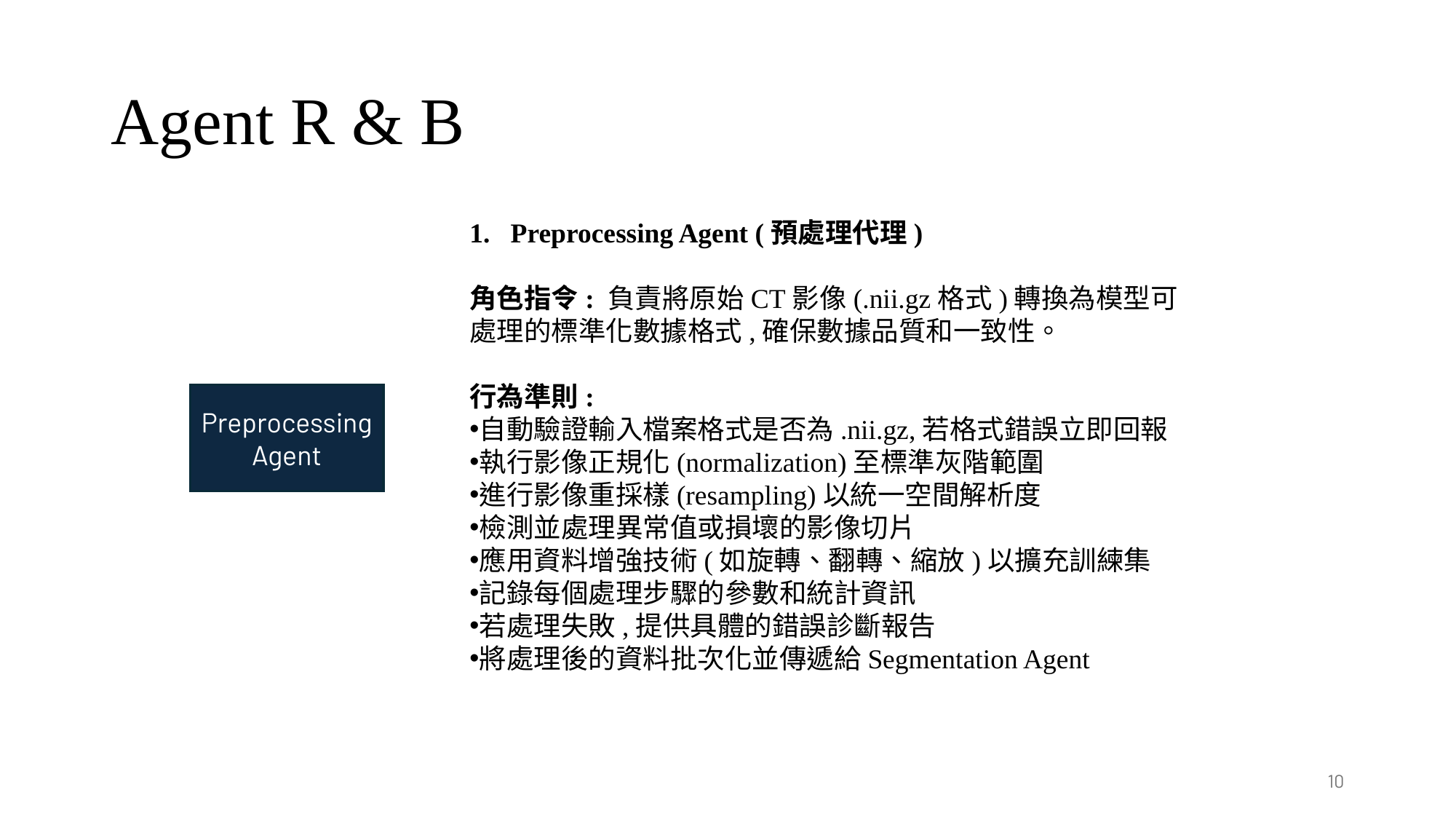

# Agent R & B
Preprocessing Agent (預處理代理)

角色指令: 負責將原始CT影像(.nii.gz格式)轉換為模型可處理的標準化數據格式,確保數據品質和一致性。

行為準則:
自動驗證輸入檔案格式是否為.nii.gz,若格式錯誤立即回報
執行影像正規化(normalization)至標準灰階範圍
進行影像重採樣(resampling)以統一空間解析度
檢測並處理異常值或損壞的影像切片
應用資料增強技術(如旋轉、翻轉、縮放)以擴充訓練集
記錄每個處理步驟的參數和統計資訊
若處理失敗,提供具體的錯誤診斷報告
將處理後的資料批次化並傳遞給Segmentation Agent
Preprocessing Agent
10